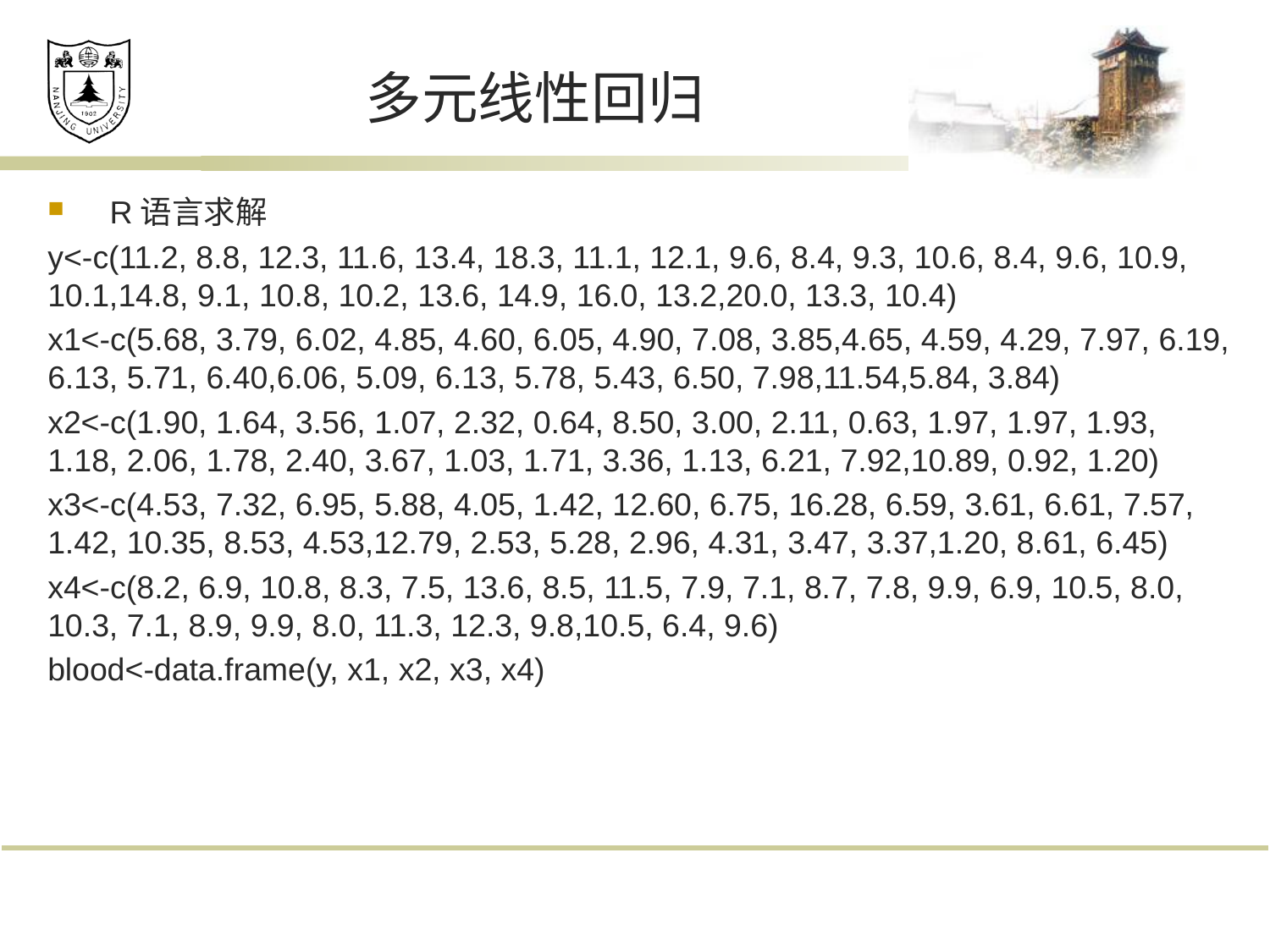

# 多元线性回归
R语言求解
y<-c(11.2, 8.8, 12.3, 11.6, 13.4, 18.3, 11.1, 12.1, 9.6, 8.4, 9.3, 10.6, 8.4, 9.6, 10.9, 10.1,14.8, 9.1, 10.8, 10.2, 13.6, 14.9, 16.0, 13.2,20.0, 13.3, 10.4)
x1<-c(5.68, 3.79, 6.02, 4.85, 4.60, 6.05, 4.90, 7.08, 3.85,4.65, 4.59, 4.29, 7.97, 6.19, 6.13, 5.71, 6.40,6.06, 5.09, 6.13, 5.78, 5.43, 6.50, 7.98,11.54,5.84, 3.84)
x2<-c(1.90, 1.64, 3.56, 1.07, 2.32, 0.64, 8.50, 3.00, 2.11, 0.63, 1.97, 1.97, 1.93, 1.18, 2.06, 1.78, 2.40, 3.67, 1.03, 1.71, 3.36, 1.13, 6.21, 7.92,10.89, 0.92, 1.20)
x3<-c(4.53, 7.32, 6.95, 5.88, 4.05, 1.42, 12.60, 6.75, 16.28, 6.59, 3.61, 6.61, 7.57, 1.42, 10.35, 8.53, 4.53,12.79, 2.53, 5.28, 2.96, 4.31, 3.47, 3.37,1.20, 8.61, 6.45)
x4<-c(8.2, 6.9, 10.8, 8.3, 7.5, 13.6, 8.5, 11.5, 7.9, 7.1, 8.7, 7.8, 9.9, 6.9, 10.5, 8.0, 10.3, 7.1, 8.9, 9.9, 8.0, 11.3, 12.3, 9.8,10.5, 6.4, 9.6)
blood<-data.frame(y, x1, x2, x3, x4)